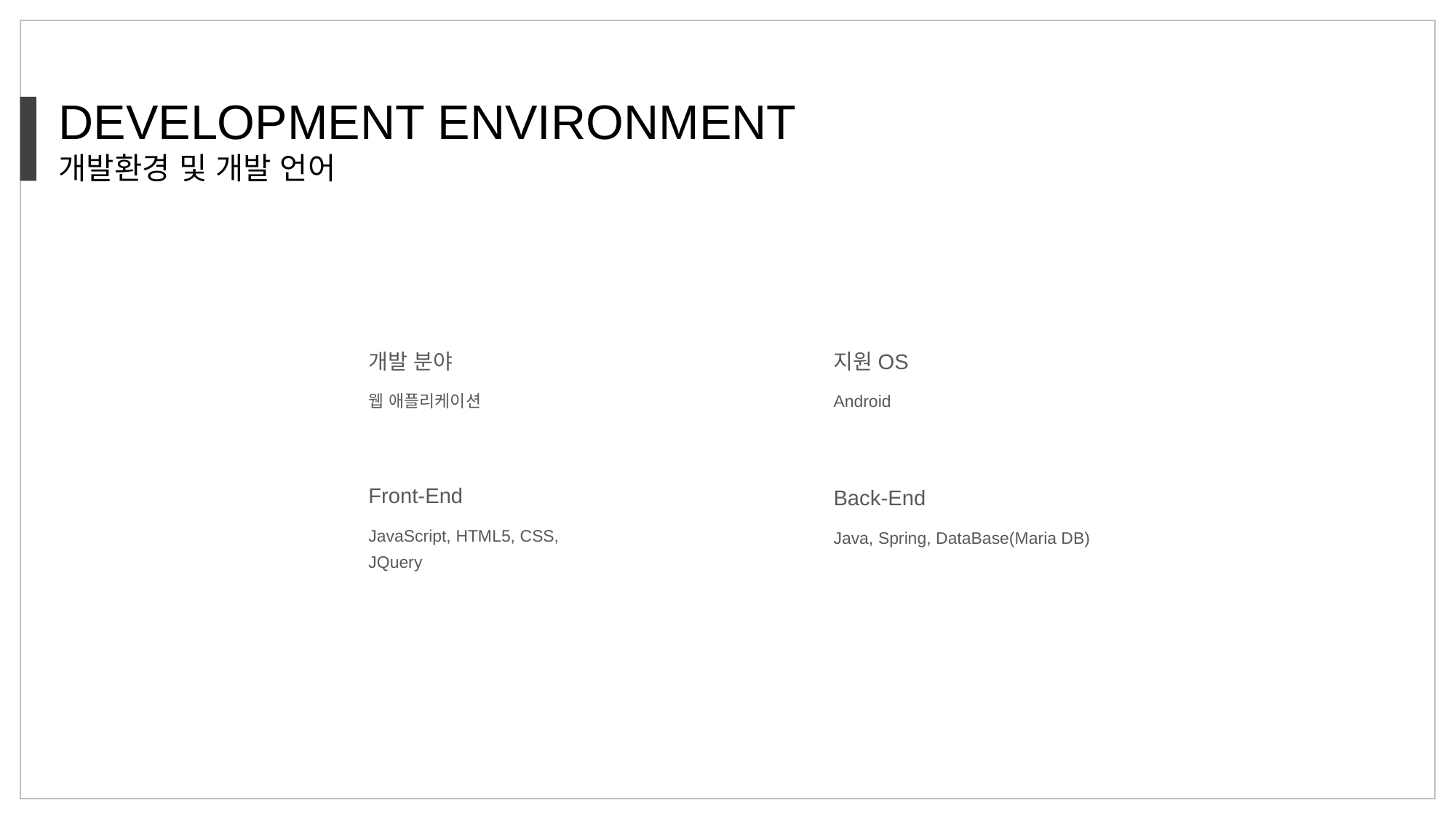

DEVELOPMENT ENVIRONMENT
개발환경 및 개발 언어

개발 분야
지원OS
웹 애플리케이션
Android
Front-End
Back-End
JavaScript, HTML5, CSS, JQuery
Java, Spring, DataBase(Maria DB)